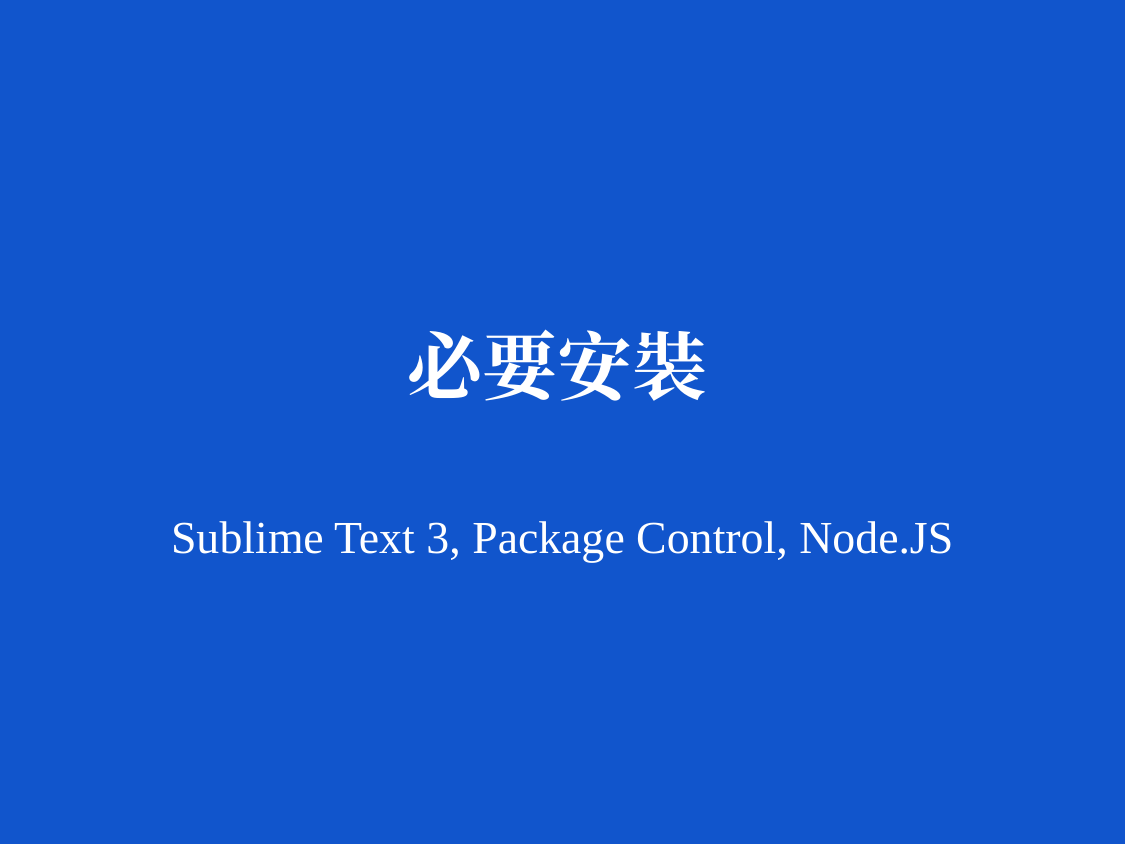

# 必要安裝
Sublime Text 3, Package Control, Node.JS